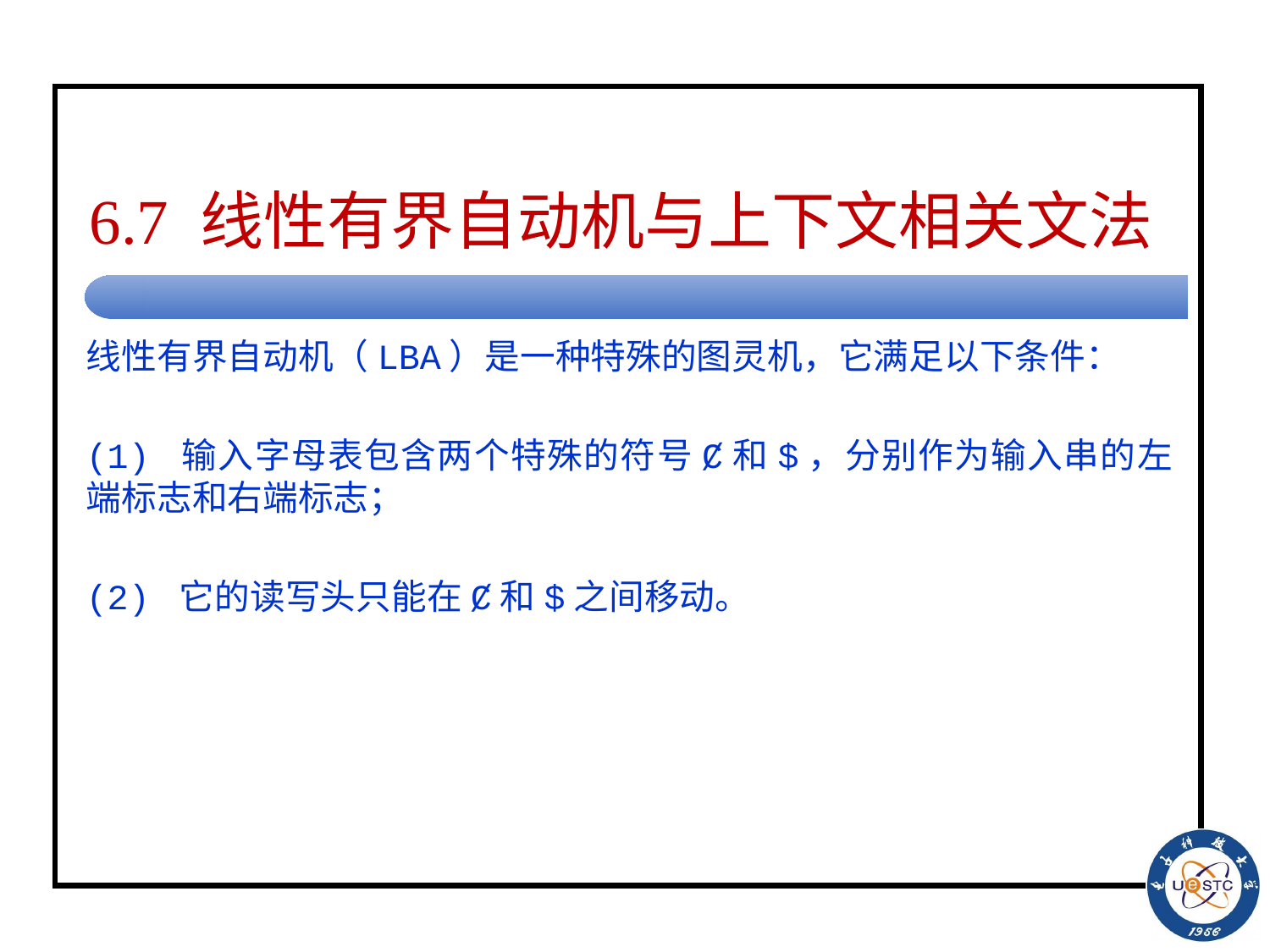

# 6.7 线性有界自动机与上下文相关文法
线性有界自动机（LBA）是一种特殊的图灵机，它满足以下条件：

(1) 输入字母表包含两个特殊的符号Ȼ和$，分别作为输入串的左端标志和右端标志；

(2) 它的读写头只能在Ȼ和$之间移动。